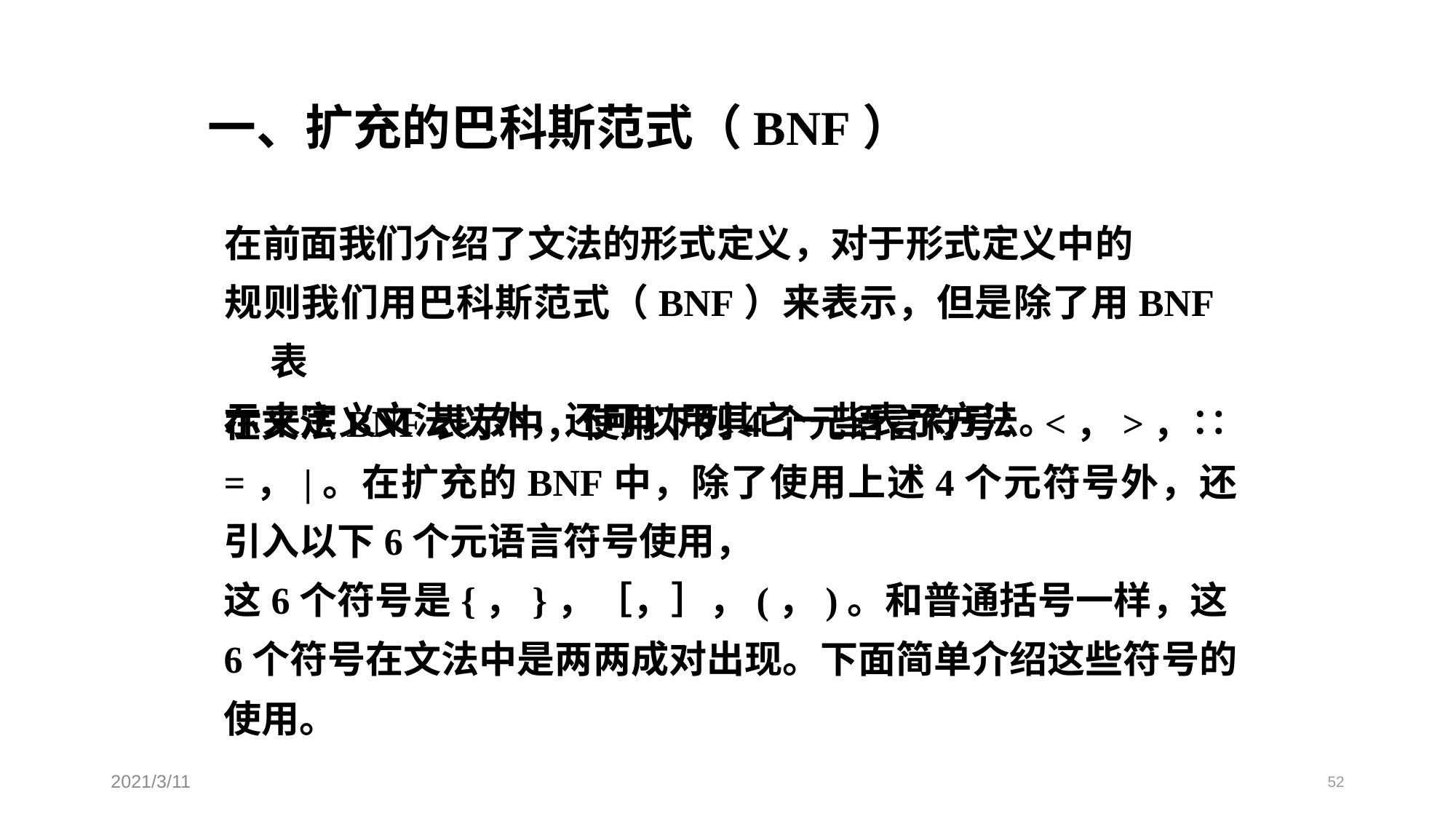

一、扩充的巴科斯范式（BNF）
在前面我们介绍了文法的形式定义，对于形式定义中的
规则我们用巴科斯范式（BNF）来表示，但是除了用BNF表
示来定义文法以外，还可以用其它一些表示方法。

在文法BNF表示中，使用下列4个元语言符号：<，>，∷=，|。在扩充的BNF中，除了使用上述4个元符号外，还引入以下6个元语言符号使用，
这6个符号是{，}，［，］，(，)。和普通括号一样，这6个符号在文法中是两两成对出现。下面简单介绍这些符号的使用。
2021/3/11
52